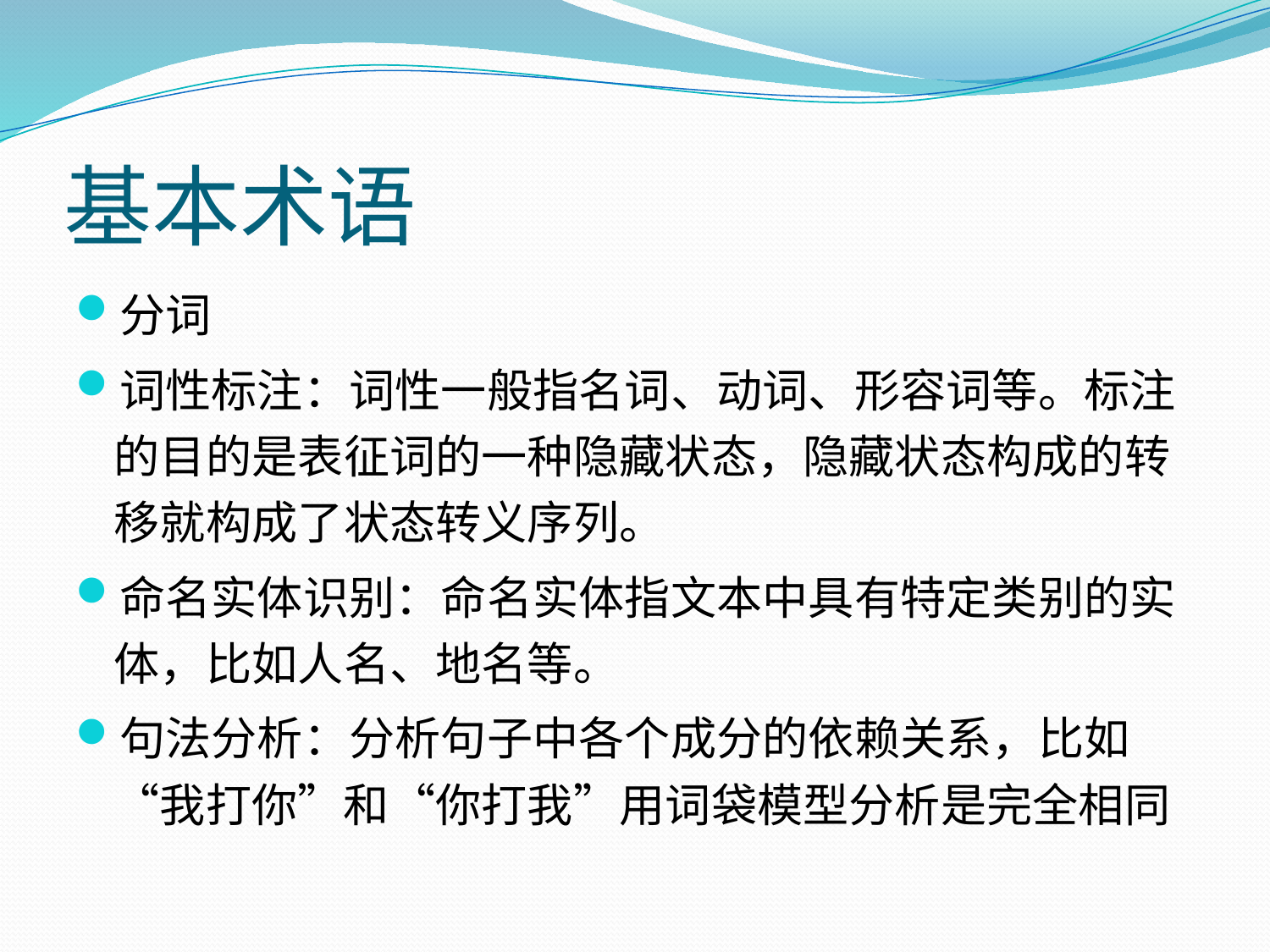

# 基本术语
分词
词性标注：词性一般指名词、动词、形容词等。标注的目的是表征词的一种隐藏状态，隐藏状态构成的转移就构成了状态转义序列。
命名实体识别：命名实体指文本中具有特定类别的实体，比如人名、地名等。
句法分析：分析句子中各个成分的依赖关系，比如“我打你”和“你打我”用词袋模型分析是完全相同